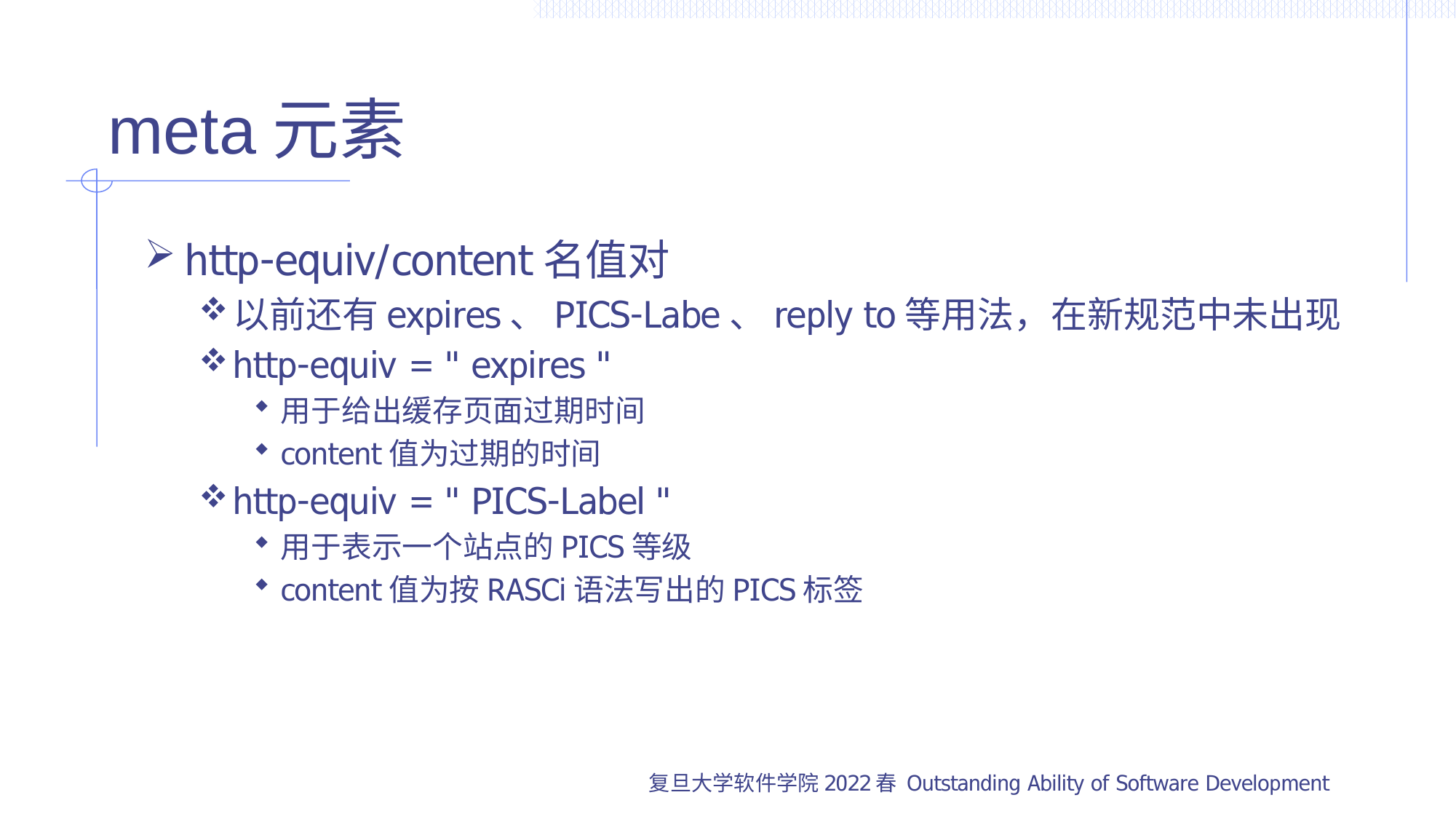

# meta元素
http-equiv/content名值对
以前还有expires、PICS-Labe、reply to等用法，在新规范中未出现
http-equiv = " expires "
用于给出缓存页面过期时间
content值为过期的时间
http-equiv = " PICS-Label "
用于表示一个站点的PICS等级
content值为按RASCi语法写出的PICS标签